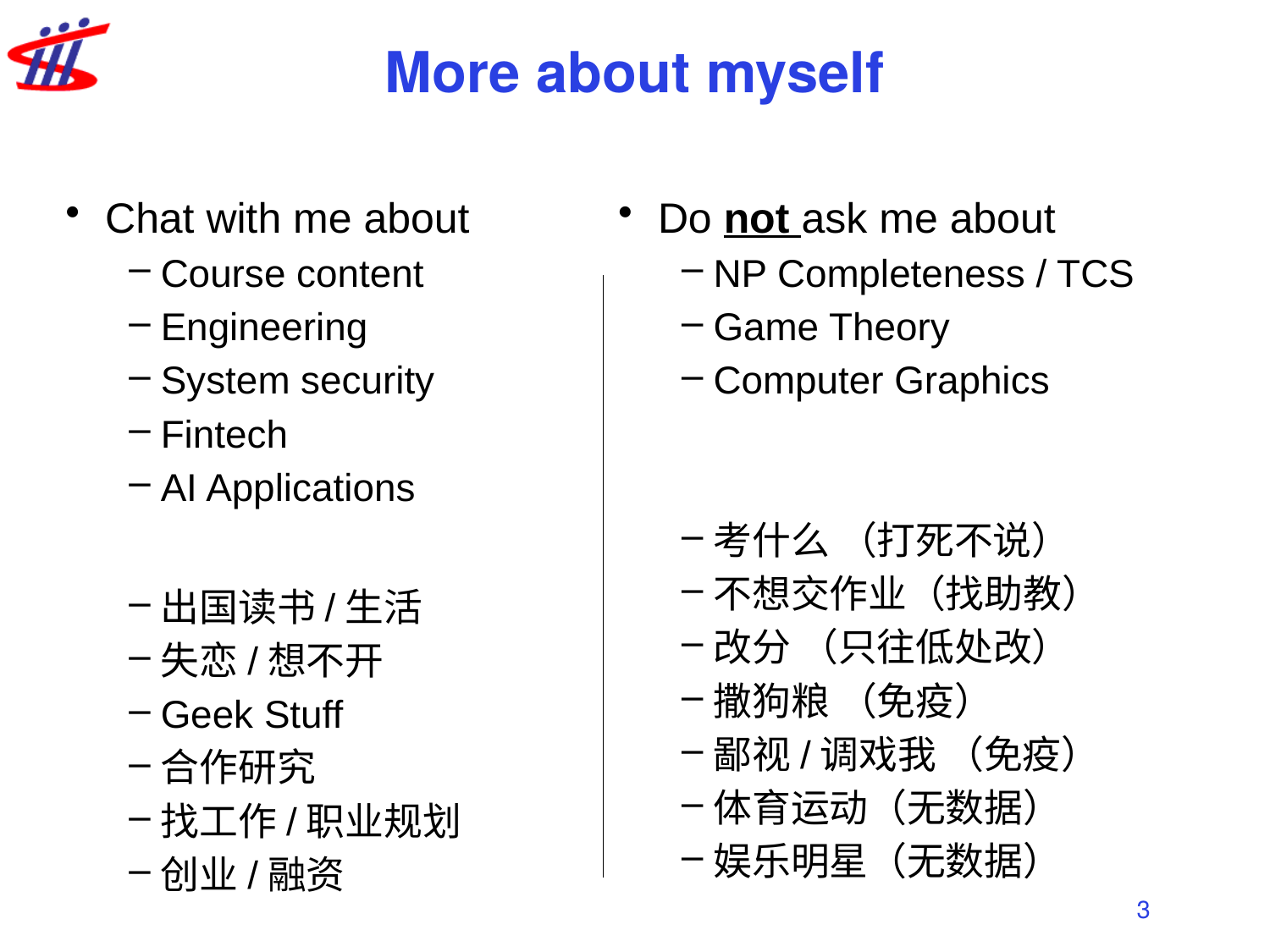

# More about myself
Chat with me about
Course content
Engineering
System security
Fintech
AI Applications

出国读书/生活
失恋/想不开
Geek Stuff
合作研究
找工作/职业规划
创业/融资
Do not ask me about
NP Completeness / TCS
Game Theory
Computer Graphics

考什么 （打死不说）
不想交作业（找助教）
改分 （只往低处改）
撒狗粮 （免疫）
鄙视/调戏我 （免疫）
体育运动（无数据）
娱乐明星（无数据）